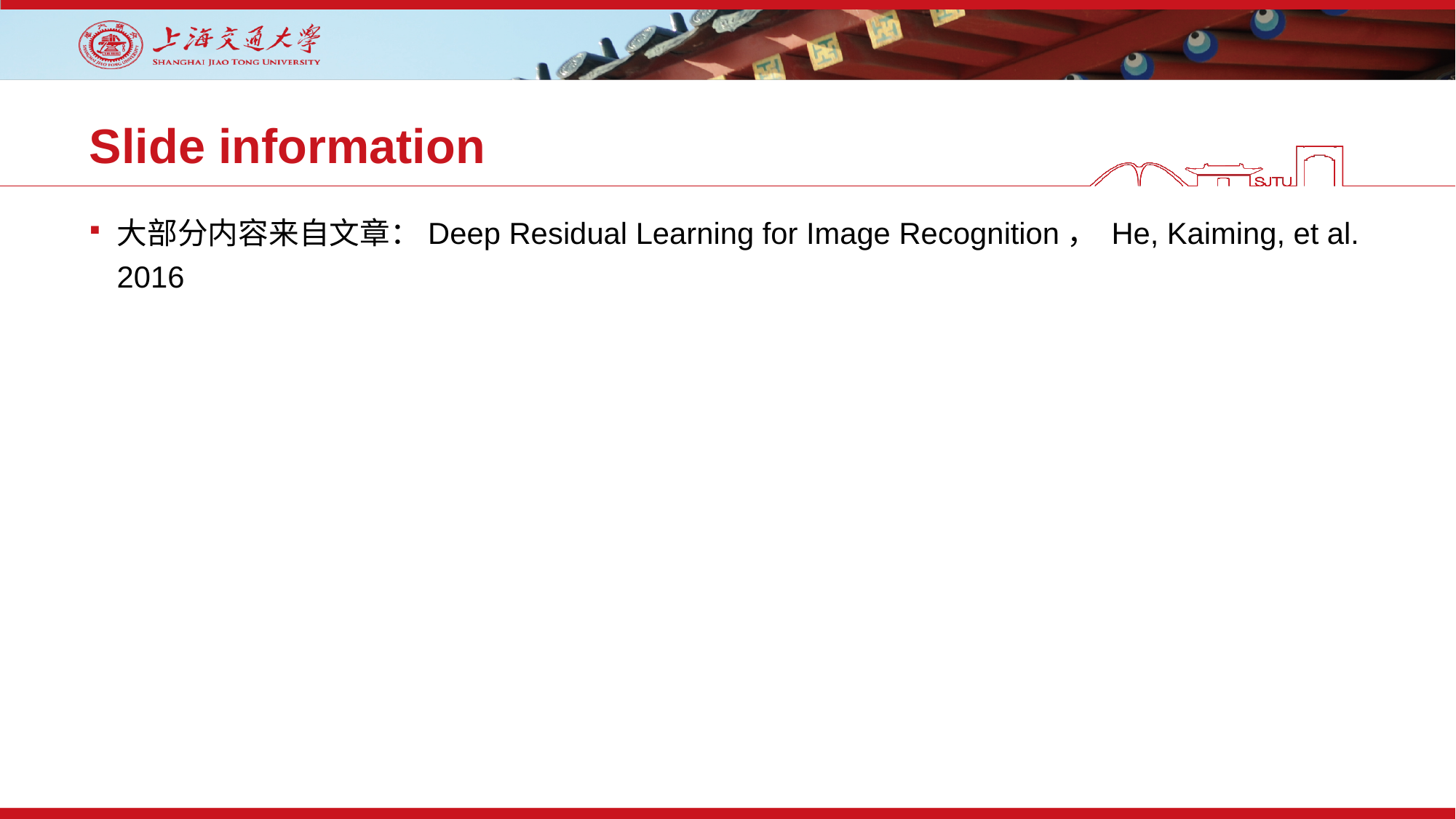

# Slide information
大部分内容来自文章：Deep Residual Learning for Image Recognition， He, Kaiming, et al. 2016